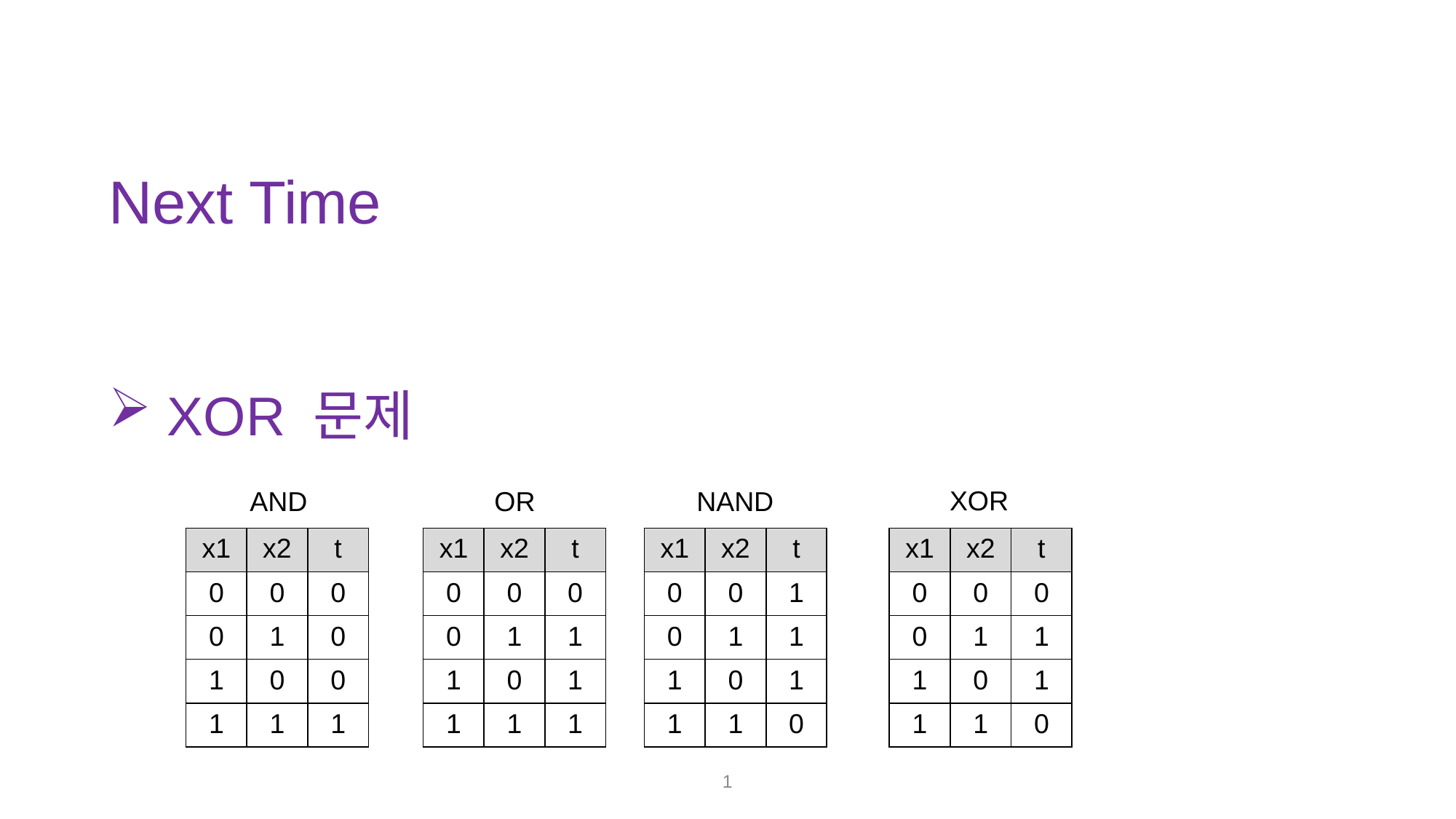

Next Time

 XOR 문제

XOR
AND
OR
NAND
| x1 | x2 | t |
| --- | --- | --- |
| 0 | 0 | 0 |
| 0 | 1 | 0 |
| 1 | 0 | 0 |
| 1 | 1 | 1 |
| x1 | x2 | t |
| --- | --- | --- |
| 0 | 0 | 0 |
| 0 | 1 | 1 |
| 1 | 0 | 1 |
| 1 | 1 | 1 |
| x1 | x2 | t |
| --- | --- | --- |
| 0 | 0 | 1 |
| 0 | 1 | 1 |
| 1 | 0 | 1 |
| 1 | 1 | 0 |
| x1 | x2 | t |
| --- | --- | --- |
| 0 | 0 | 0 |
| 0 | 1 | 1 |
| 1 | 0 | 1 |
| 1 | 1 | 0 |
1